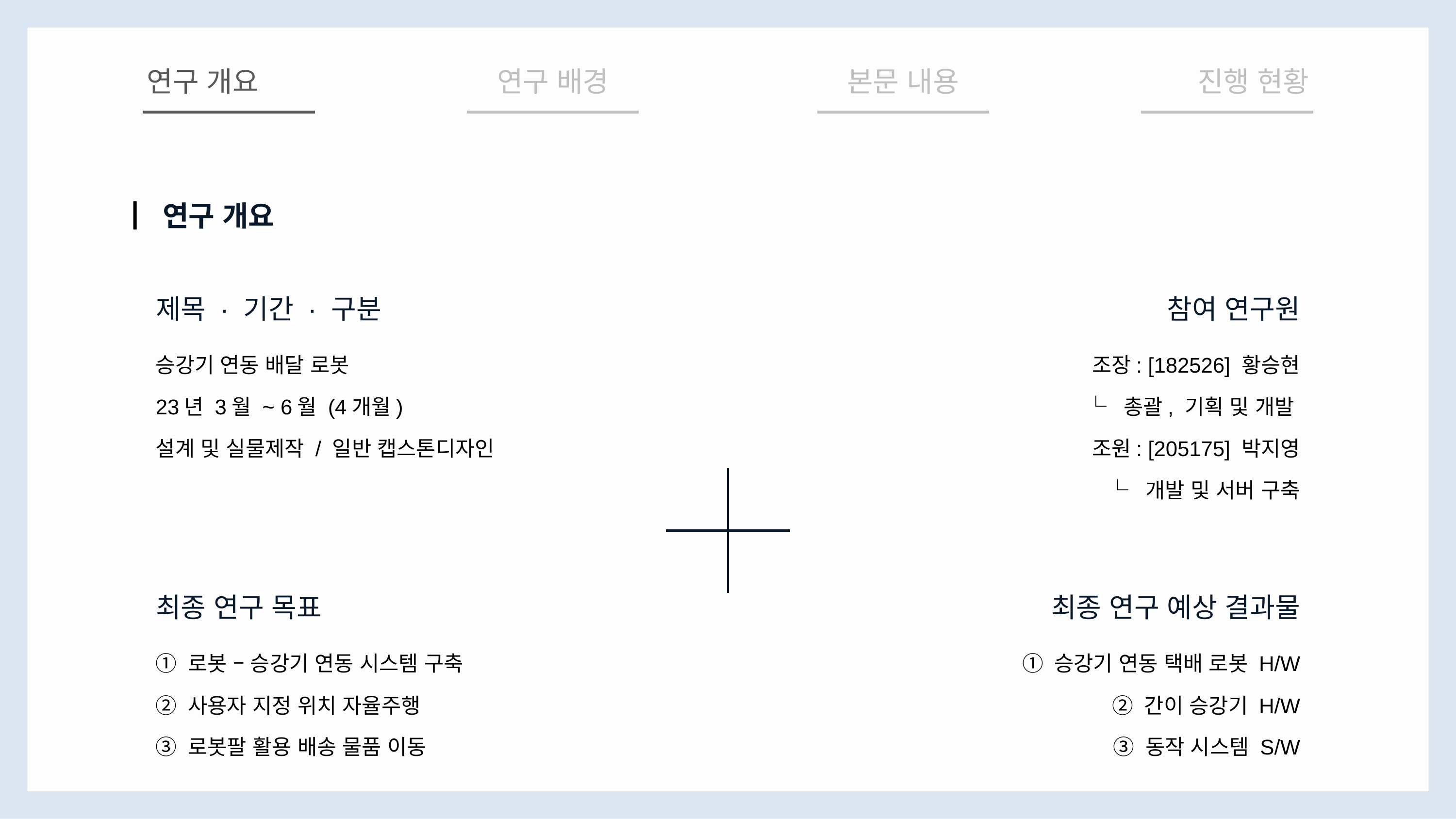

연구 개요
연구 배경
본문 내용
진행 현황
┃ 연구 개요
제목 · 기간 · 구분

승강기 연동 배달 로봇
23년 3월 ~ 6월 (4개월)
설계 및 실물제작 / 일반 캡스톤디자인
최종 연구 목표
① 로봇 – 승강기 연동 시스템 구축
② 사용자 지정 위치 자율주행
③ 로봇팔 활용 배송 물품 이동
참여 연구원
조장: [182526] 황승현
└  총괄, 기획 및 개발
조원: [205175] 박지영
└  개발 및 서버 구축
최종 연구 예상 결과물
① 승강기 연동 택배 로봇 H/W
② 간이 승강기 H/W
③ 동작 시스템 S/W